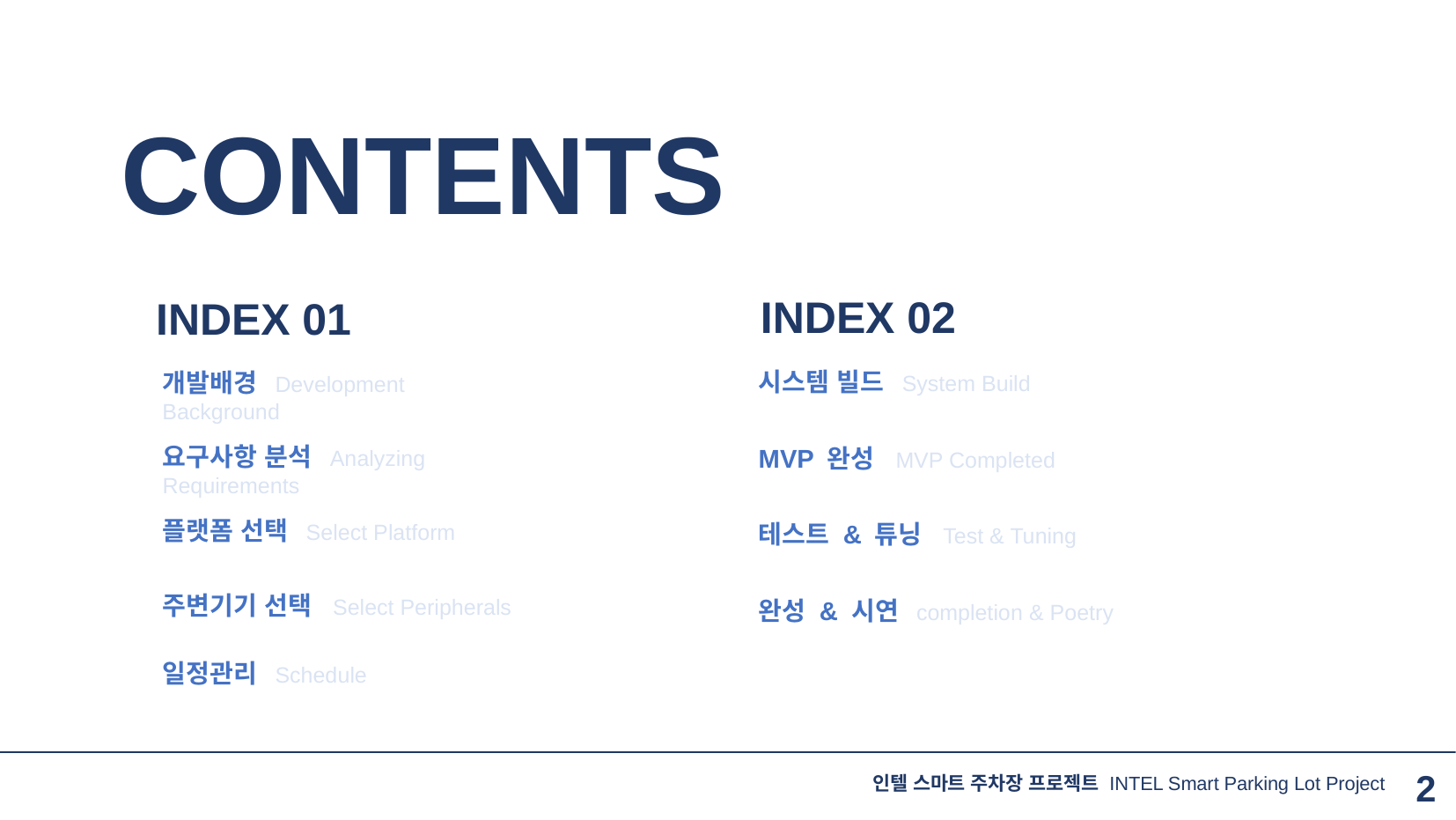

CONTENTS
INDEX 02
INDEX 01
시스템 빌드  System Build
MVP 완성  MVP Completed
테스트 & 튜닝  Test & Tuning
완성 & 시연  completion & Poetry
개발배경  Development Background
요구사항 분석  Analyzing Requirements
플랫폼 선택  Select Platform
주변기기 선택  Select Peripherals
일정관리  Schedule
인텔 스마트 주차장 프로젝트 INTEL Smart Parking Lot Project
2